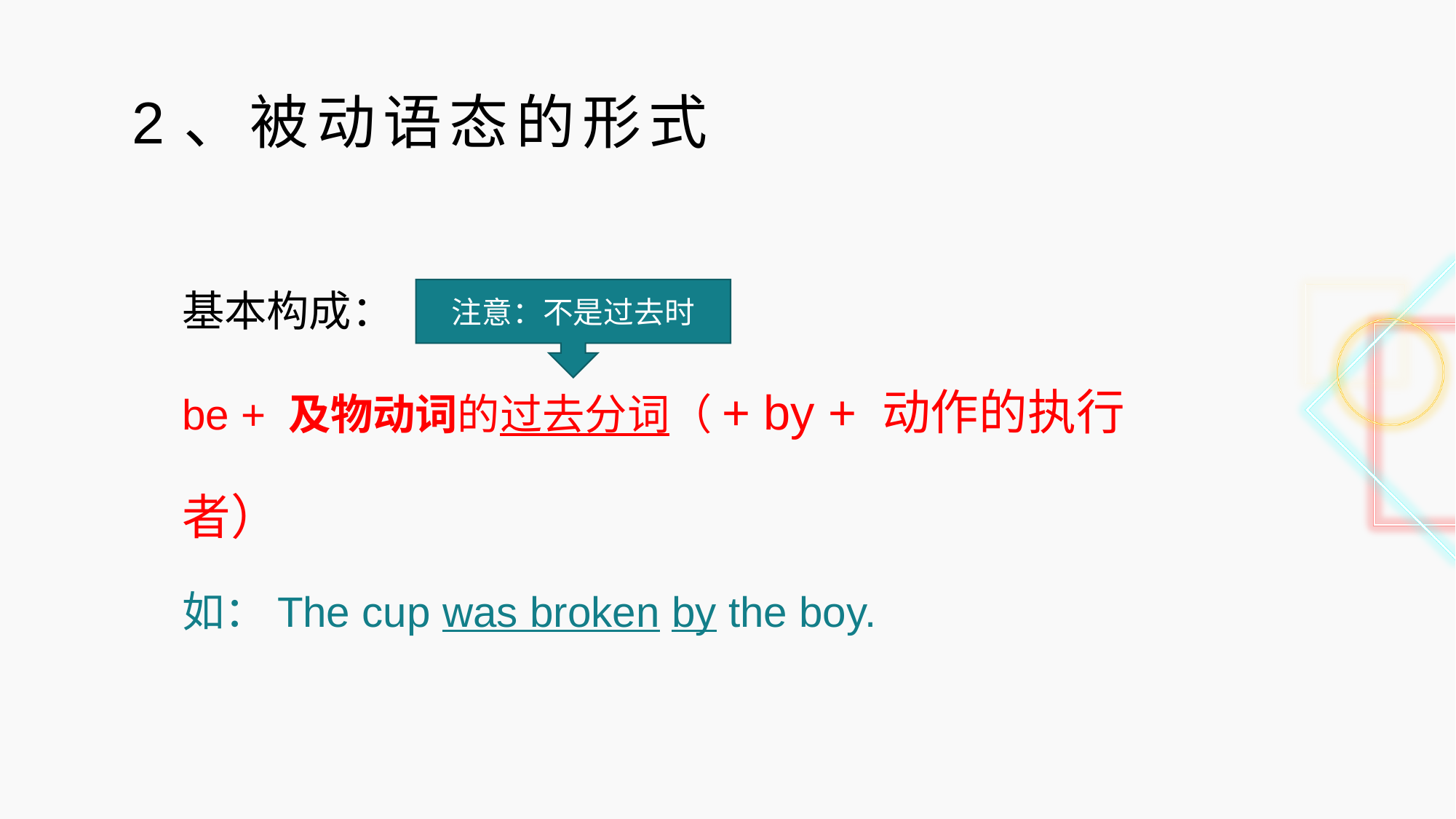

2、被动语态的形式
基本构成：
be + 及物动词的过去分词（+ by + 动作的执行者）
如：The cup was broken by the boy.
注意：不是过去时